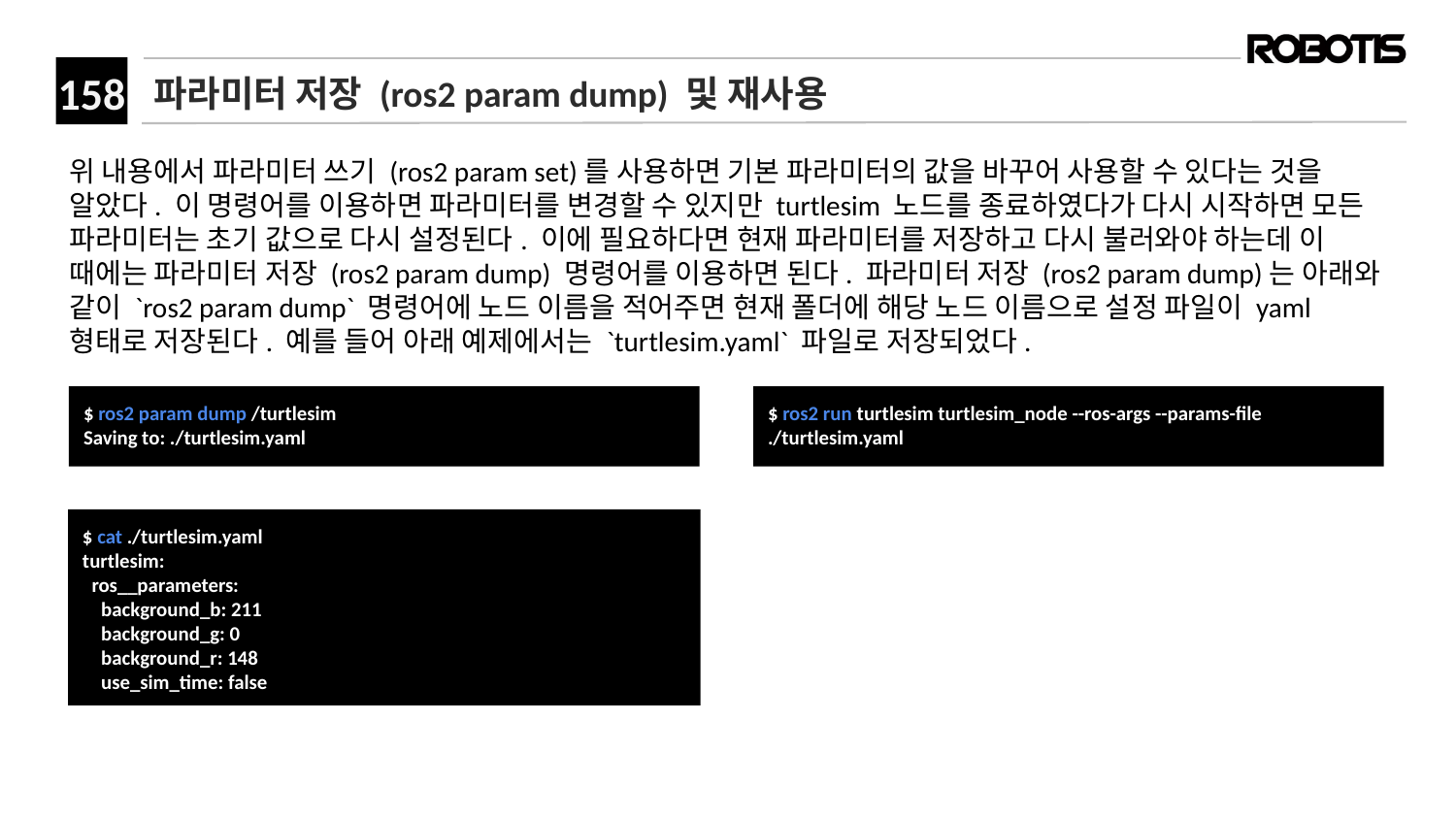

# 파라미터 저장 (ros2 param dump) 및 재사용
위 내용에서 파라미터 쓰기 (ros2 param set)를 사용하면 기본 파라미터의 값을 바꾸어 사용할 수 있다는 것을 알았다. 이 명령어를 이용하면 파라미터를 변경할 수 있지만 turtlesim 노드를 종료하였다가 다시 시작하면 모든 파라미터는 초기 값으로 다시 설정된다. 이에 필요하다면 현재 파라미터를 저장하고 다시 불러와야 하는데 이 때에는 파라미터 저장 (ros2 param dump) 명령어를 이용하면 된다. 파라미터 저장 (ros2 param dump)는 아래와 같이 `ros2 param dump` 명령어에 노드 이름을 적어주면 현재 폴더에 해당 노드 이름으로 설정 파일이 yaml 형태로 저장된다. 예를 들어 아래 예제에서는 `turtlesim.yaml` 파일로 저장되었다.

﻿$ ros2 param dump /turtlesim
Saving to: ./turtlesim.yaml

﻿$ ros2 run turtlesim turtlesim_node --ros-args --params-file ./turtlesim.yaml
$ cat ./turtlesim.yaml
turtlesim:
  ros__parameters:
    background_b: 211
    background_g: 0
    background_r: 148
    use_sim_time: false